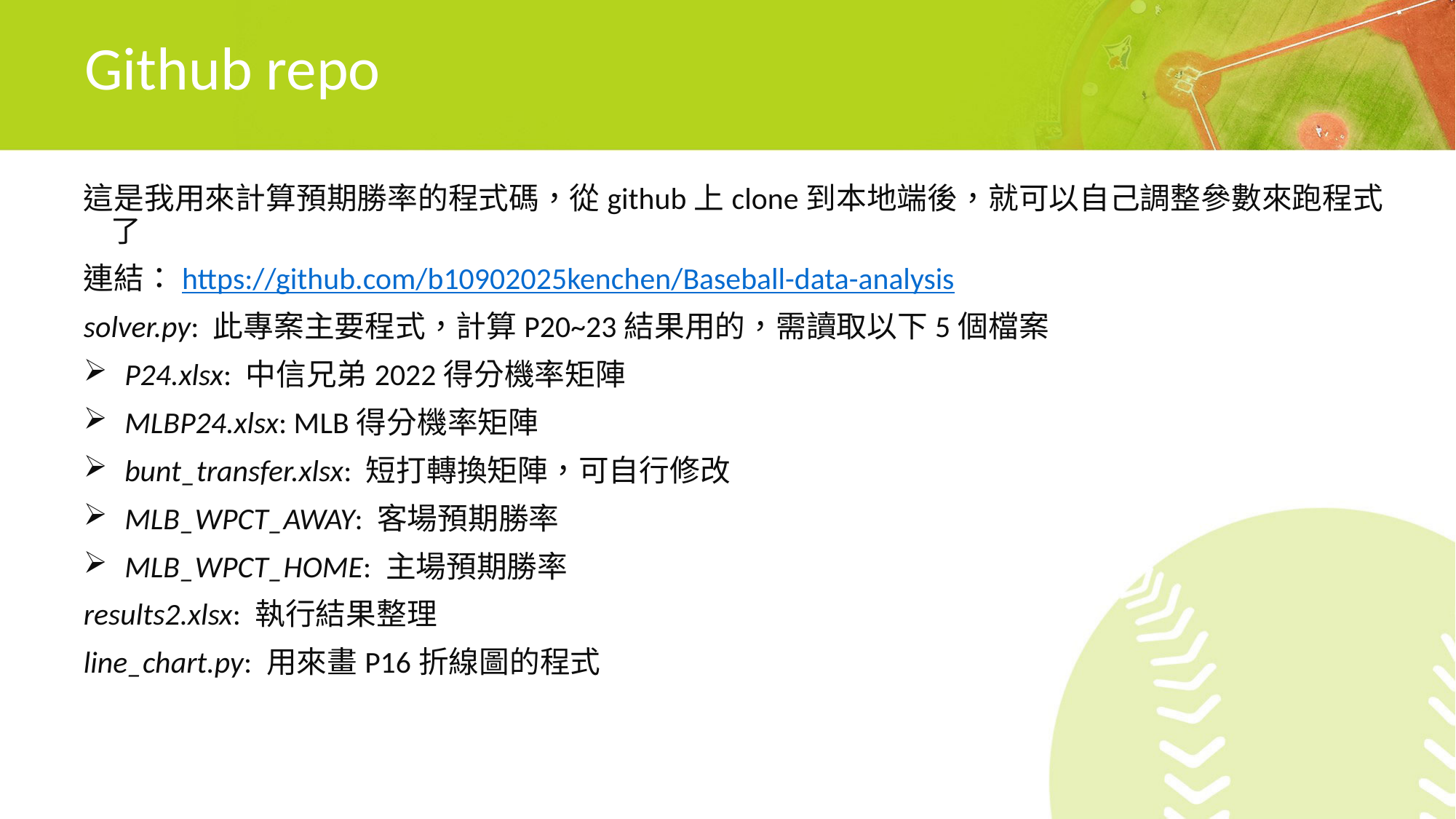

# Github repo
這是我用來計算預期勝率的程式碼，從github上clone到本地端後，就可以自己調整參數來跑程式了
連結：https://github.com/b10902025kenchen/Baseball-data-analysis
solver.py: 此專案主要程式，計算P20~23結果用的，需讀取以下5個檔案
P24.xlsx: 中信兄弟2022得分機率矩陣
MLBP24.xlsx: MLB得分機率矩陣
bunt_transfer.xlsx: 短打轉換矩陣，可自行修改
MLB_WPCT_AWAY: 客場預期勝率
MLB_WPCT_HOME: 主場預期勝率
results2.xlsx: 執行結果整理
line_chart.py: 用來畫P16折線圖的程式